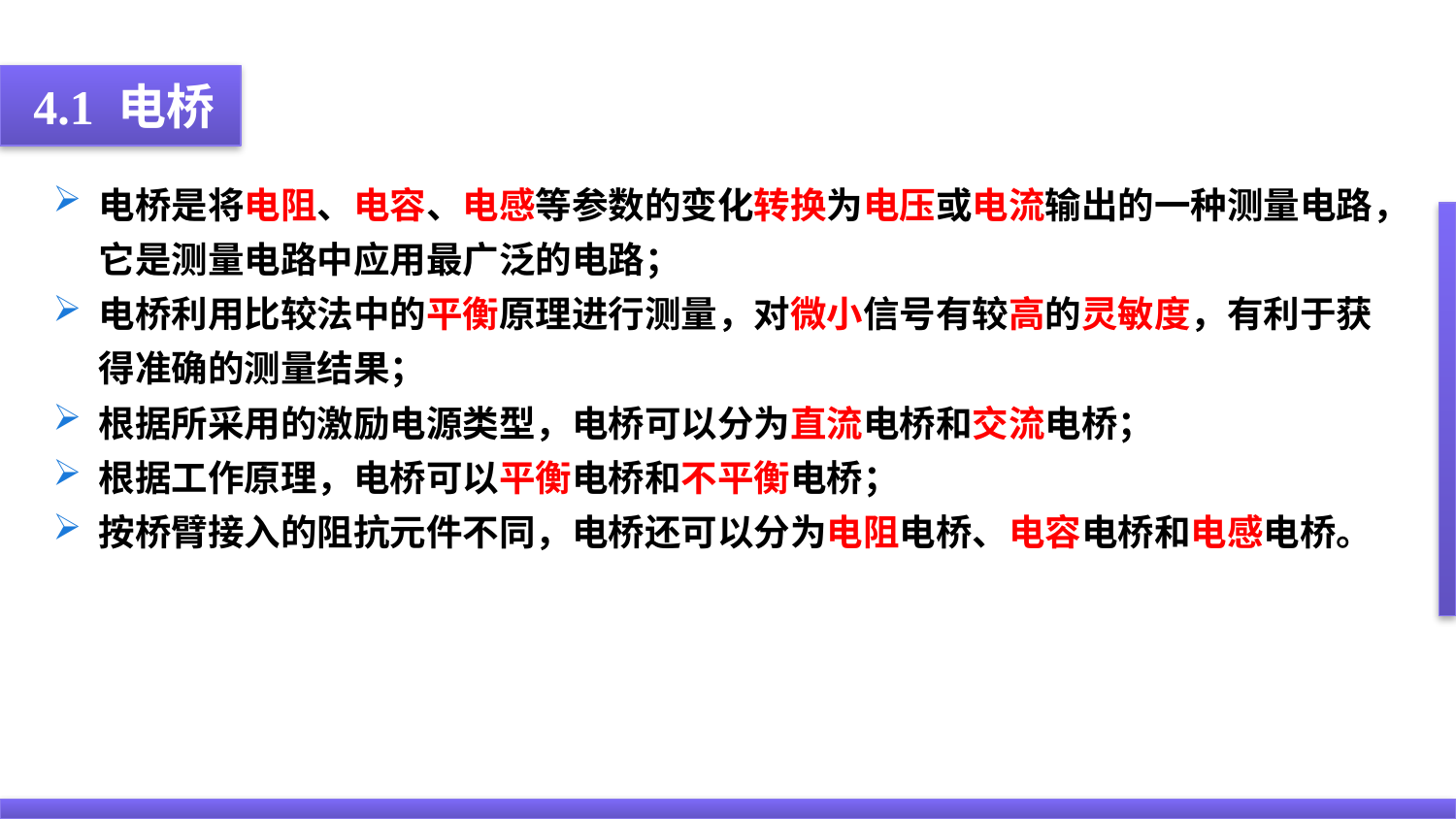

4.1 电桥
电桥是将电阻、电容、电感等参数的变化转换为电压或电流输出的一种测量电路，它是测量电路中应用最广泛的电路；
电桥利用比较法中的平衡原理进行测量，对微小信号有较高的灵敏度，有利于获得准确的测量结果；
根据所采用的激励电源类型，电桥可以分为直流电桥和交流电桥；
根据工作原理，电桥可以平衡电桥和不平衡电桥；
按桥臂接入的阻抗元件不同，电桥还可以分为电阻电桥、电容电桥和电感电桥。